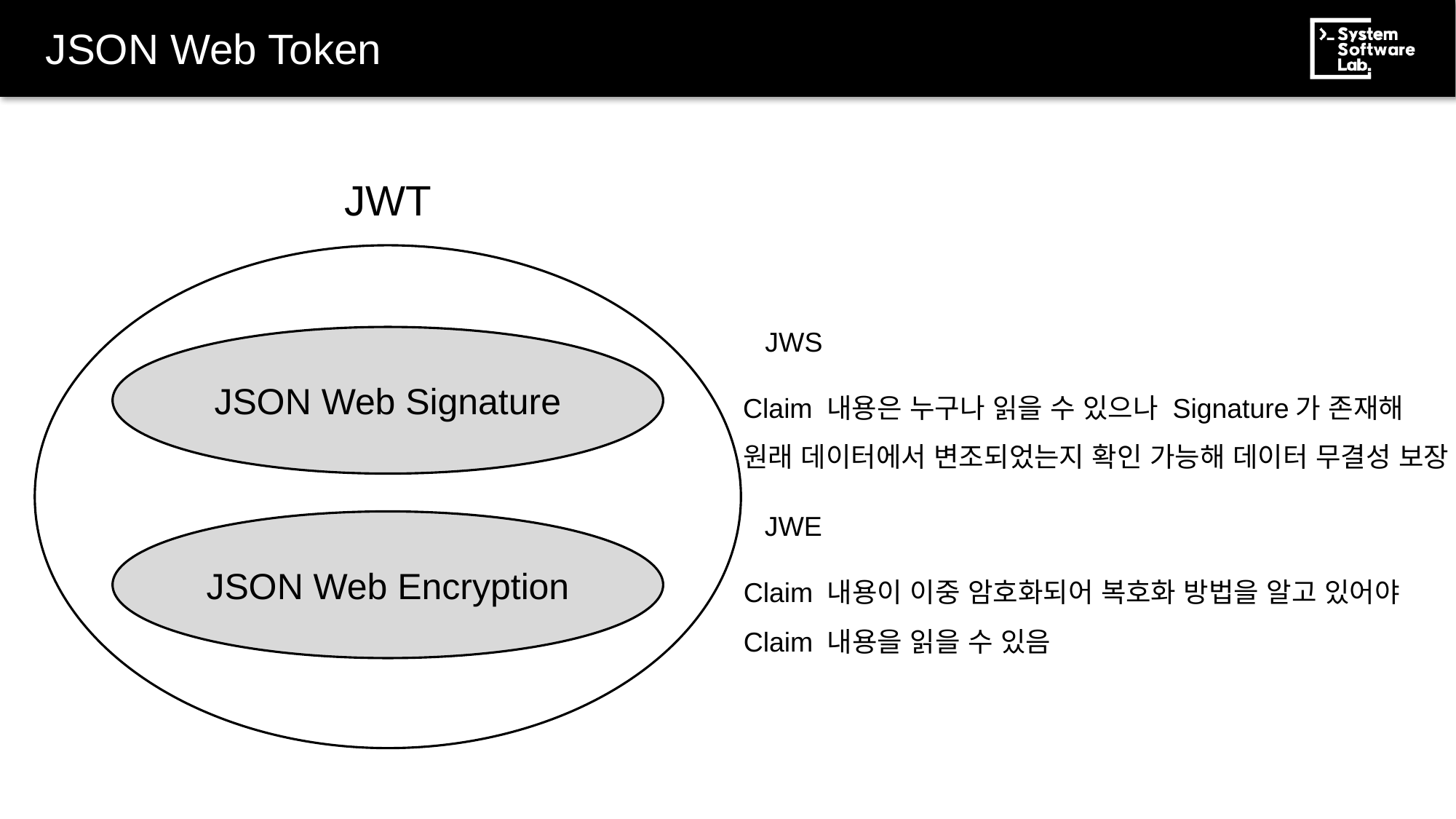

# JSON Web Token
JWT

JWS
JSON Web Signature
Claim 내용은 누구나 읽을 수 있으나 Signature가 존재해
원래 데이터에서 변조되었는지 확인 가능해 데이터 무결성 보장
JWE
JSON Web Encryption
Claim 내용이 이중 암호화되어 복호화 방법을 알고 있어야
Claim 내용을 읽을 수 있음